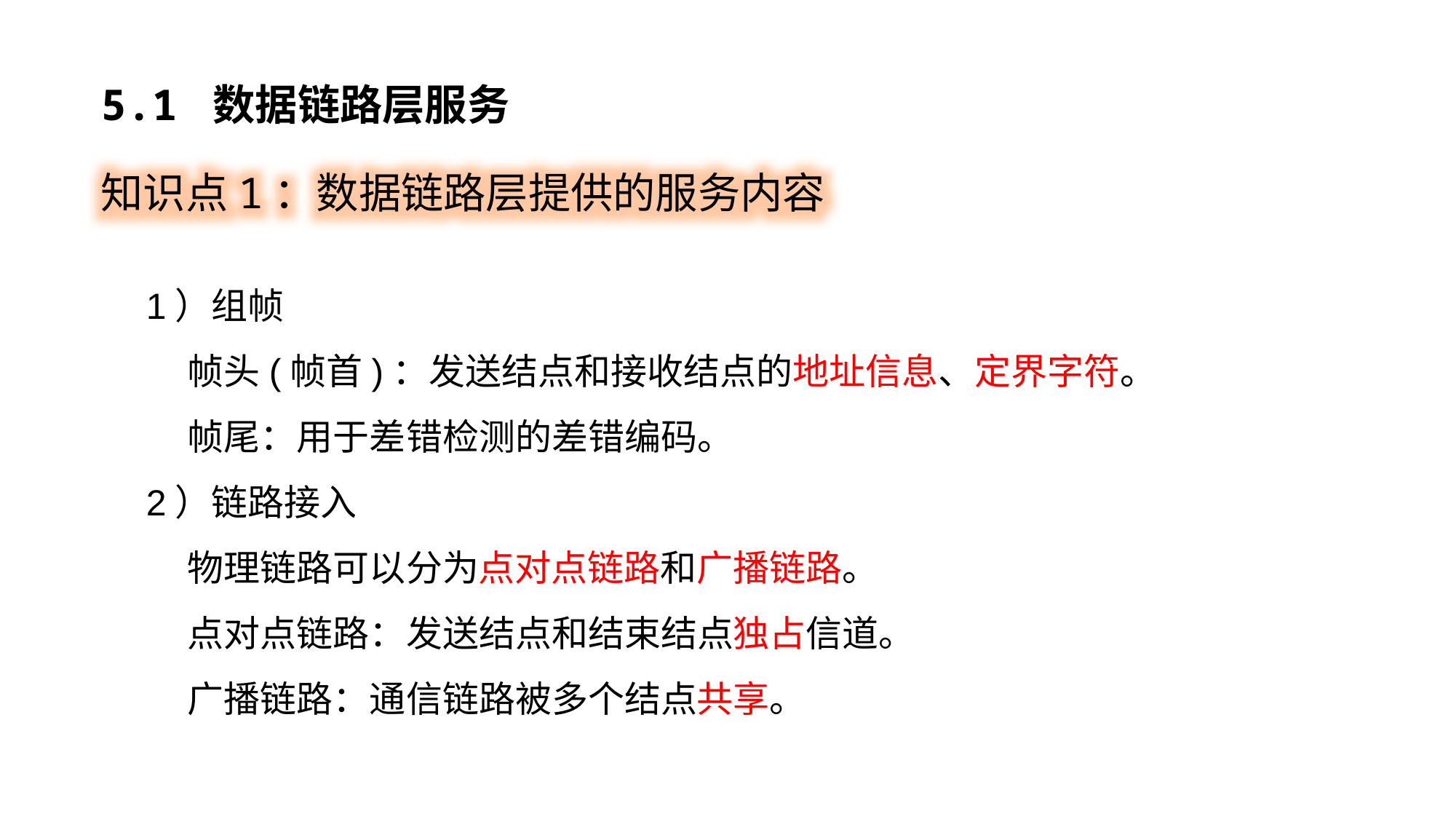

5.1 数据链路层服务
知识点1：数据链路层提供的服务内容
1）组帧
    帧头(帧首)：发送结点和接收结点的地址信息、定界字符。
    帧尾：用于差错检测的差错编码。
2）链路接入
    物理链路可以分为点对点链路和广播链路。
    点对点链路：发送结点和结束结点独占信道。
    广播链路：通信链路被多个结点共享。